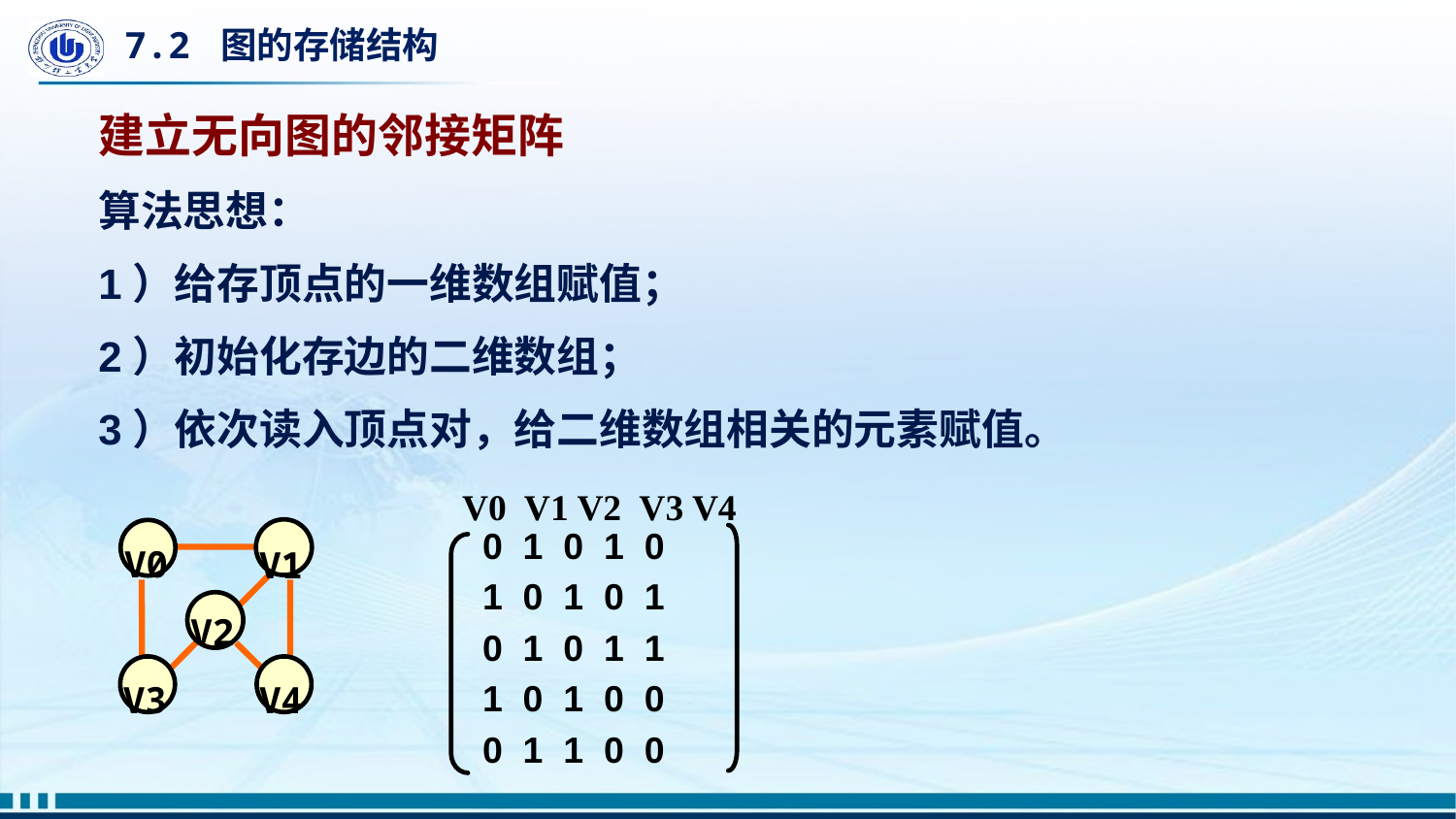

# 7.2 图的存储结构
建立无向图的邻接矩阵
算法思想：
1）给存顶点的一维数组赋值；
2）初始化存边的二维数组；
3）依次读入顶点对，给二维数组相关的元素赋值。

V0  V1 V2  V3 V4
0  1  0  1  0
1  0  1  0  1
0  1  0  1  1
1  0  1  0  0
0  1  1  0  0

 V0

 V1

 V2

 V3

 V4